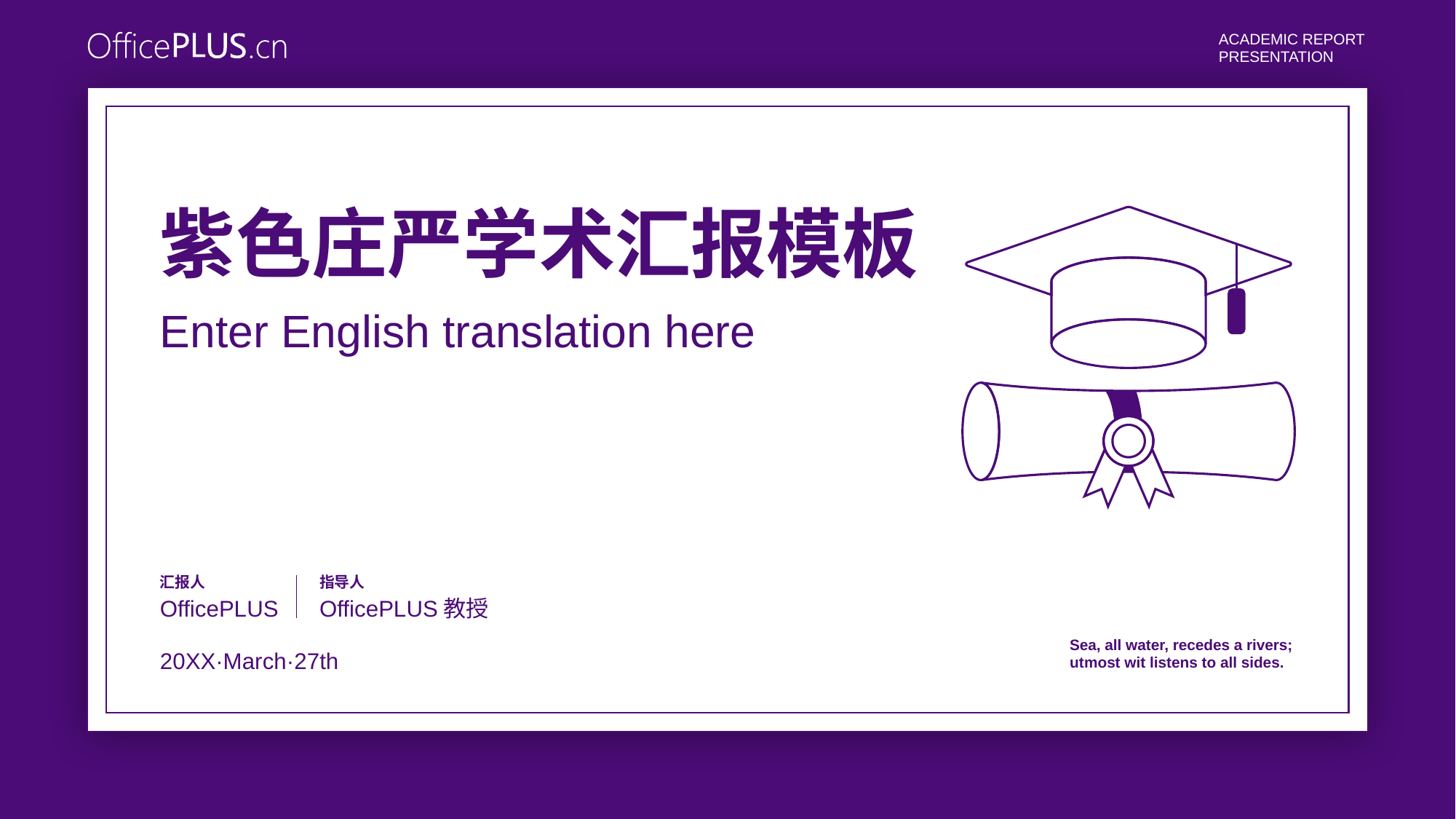

Academic report
presentation
紫色庄严学术汇报模板

Enter English translation here

汇报人
指导人
OfficePLUS
OfficePLUS教授
Sea, all water, recedes a rivers;
utmost wit listens to all sides.
20XX·March·27th